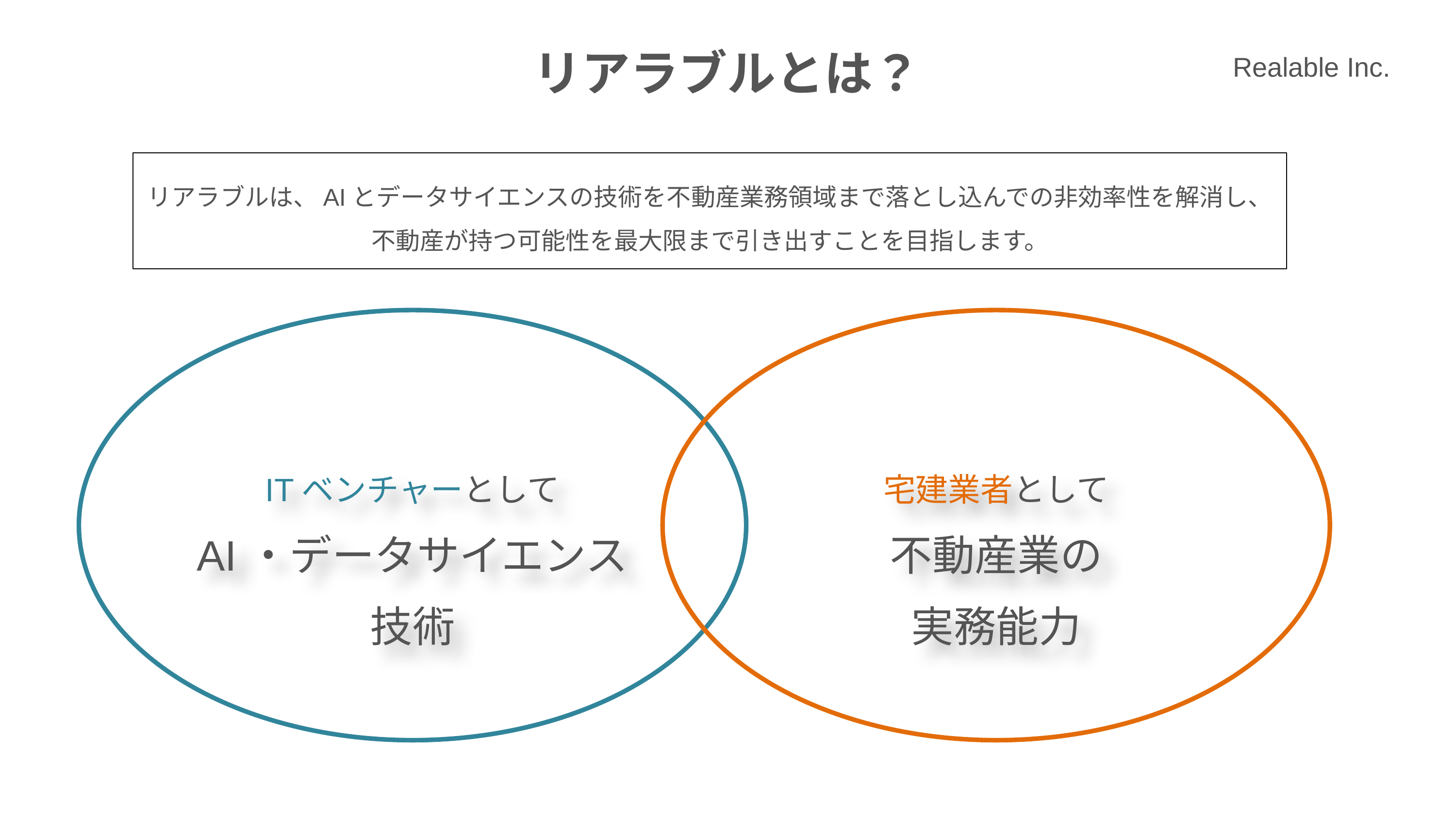

リアラブルとは？
Realable Inc.

リアラブルは、AIとデータサイエンスの技術を不動産業務領域まで落とし込んでの非効率性を解消し、
不動産が持つ可能性を最大限まで引き出すことを目指します。

ITベンチャーとして
AI・データサイエンス
技術

宅建業者として
不動産業の
実務能力